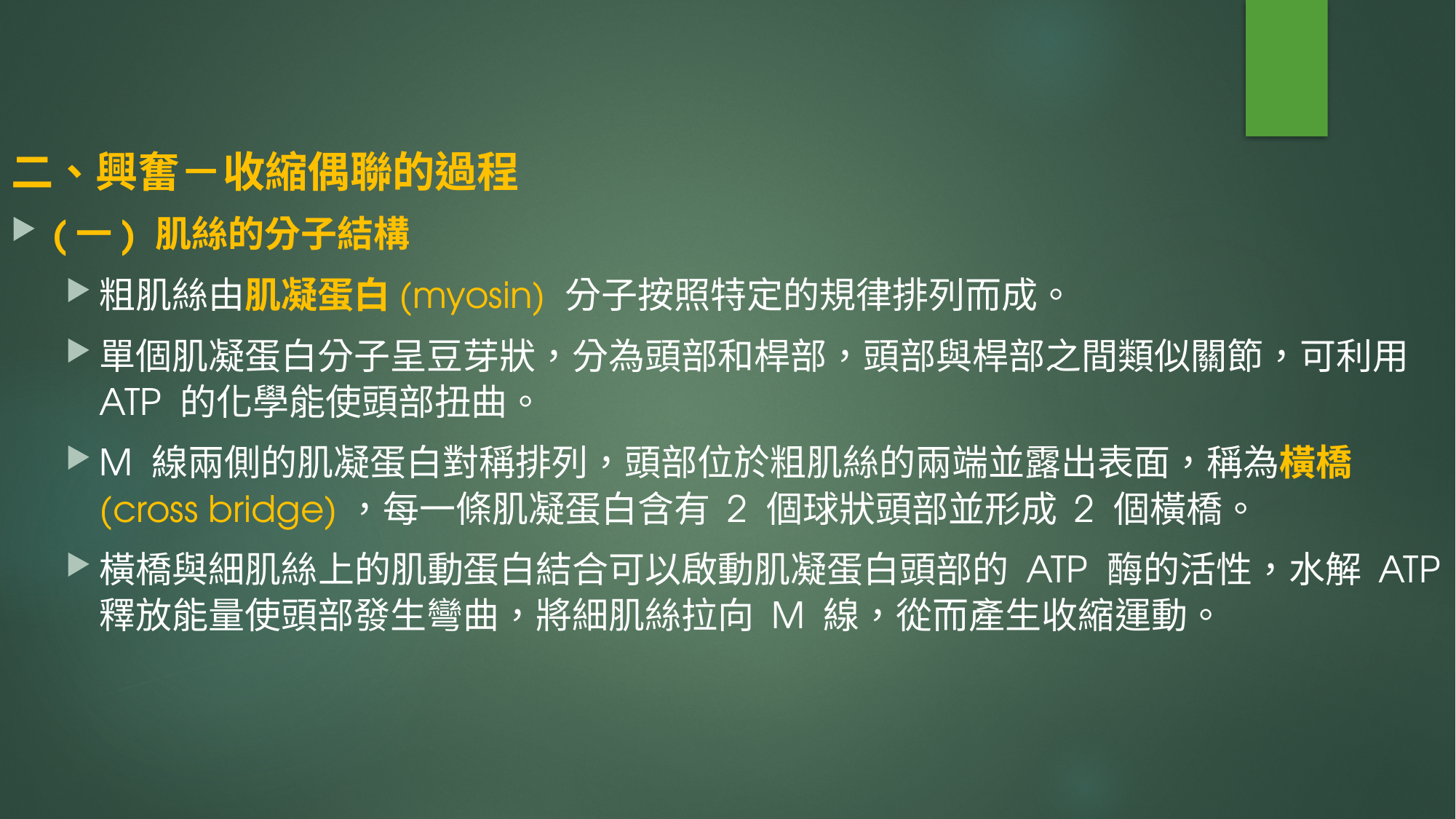

二、興奮－收縮偶聯的過程
(一) 肌絲的分子結構
粗肌絲由肌凝蛋白(myosin) 分子按照特定的規律排列而成。
單個肌凝蛋白分子呈豆芽狀，分為頭部和桿部，頭部與桿部之間類似關節，可利用 ATP 的化學能使頭部扭曲。
M 線兩側的肌凝蛋白對稱排列，頭部位於粗肌絲的兩端並露出表面，稱為橫橋(cross bridge)，每一條肌凝蛋白含有 2 個球狀頭部並形成 2 個橫橋。
橫橋與細肌絲上的肌動蛋白結合可以啟動肌凝蛋白頭部的 ATP 酶的活性，水解 ATP 釋放能量使頭部發生彎曲，將細肌絲拉向 M 線，從而產生收縮運動。